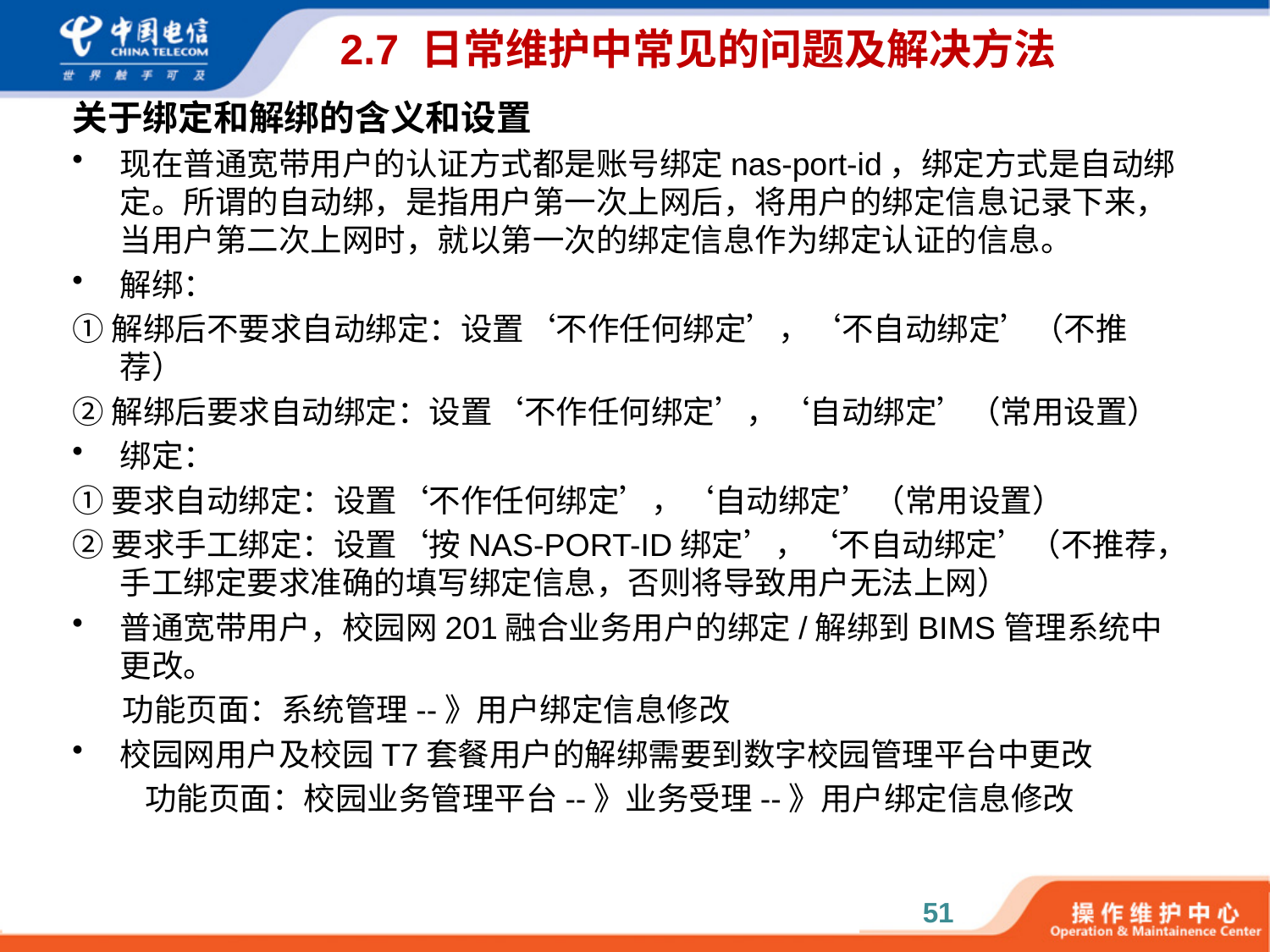

# 2.7 日常维护中常见的问题及解决方法
关于绑定和解绑的含义和设置
现在普通宽带用户的认证方式都是账号绑定nas-port-id，绑定方式是自动绑定。所谓的自动绑，是指用户第一次上网后，将用户的绑定信息记录下来，当用户第二次上网时，就以第一次的绑定信息作为绑定认证的信息。
解绑：
①解绑后不要求自动绑定：设置‘不作任何绑定’，‘不自动绑定’（不推荐）
②解绑后要求自动绑定：设置‘不作任何绑定’，‘自动绑定’（常用设置）
绑定：
①要求自动绑定：设置‘不作任何绑定’，‘自动绑定’（常用设置）
②要求手工绑定：设置‘按NAS-PORT-ID绑定’，‘不自动绑定’（不推荐，手工绑定要求准确的填写绑定信息，否则将导致用户无法上网）
普通宽带用户，校园网201融合业务用户的绑定/解绑到BIMS管理系统中更改。
功能页面：系统管理--》用户绑定信息修改
校园网用户及校园T7套餐用户的解绑需要到数字校园管理平台中更改
  功能页面：校园业务管理平台--》业务受理--》用户绑定信息修改